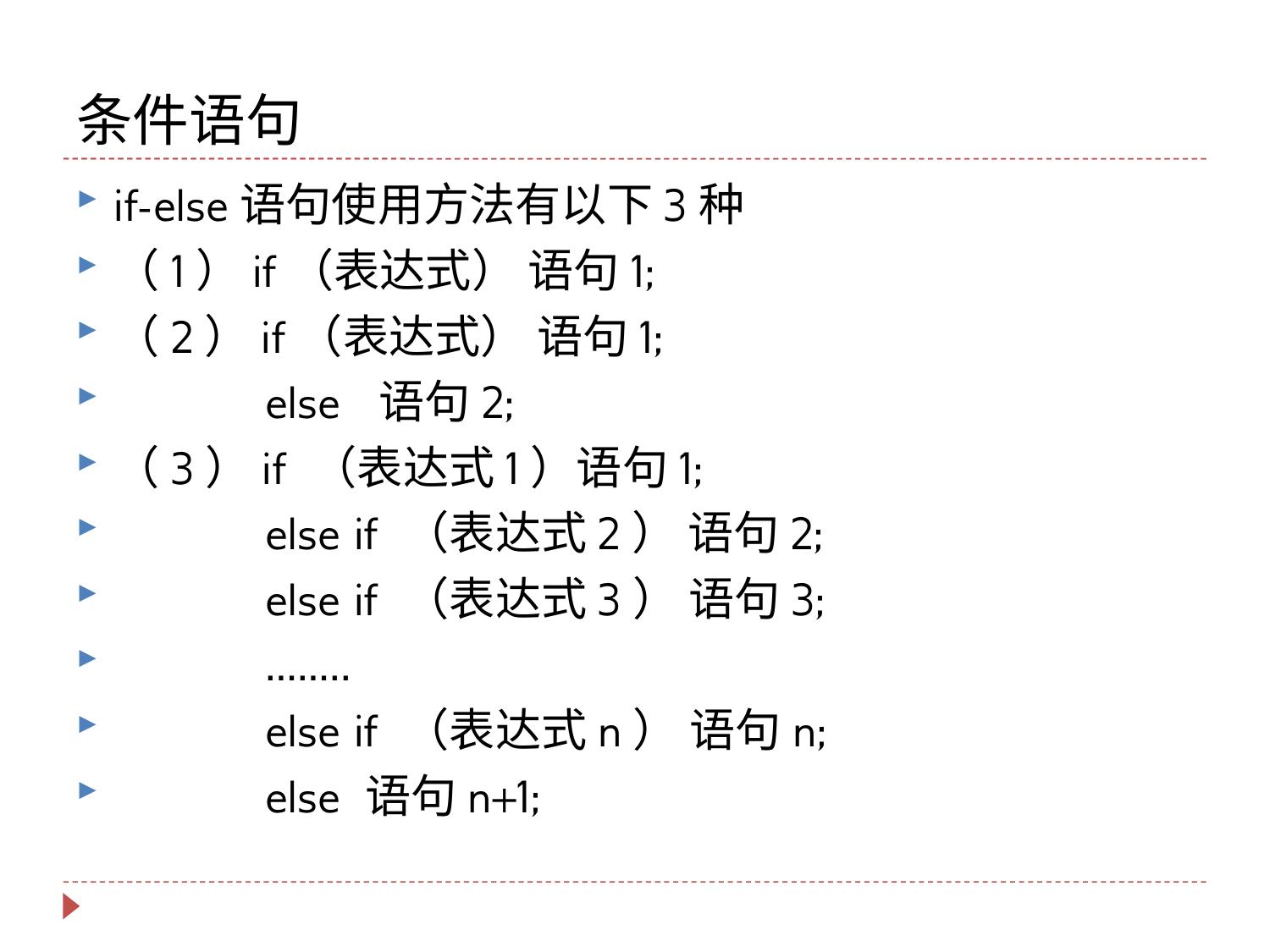

# 条件语句
if-else语句使用方法有以下3种
（1）if（表达式） 语句1;
（2）if（表达式） 语句1;
           else  语句2;
（3）if （表达式1）语句1;
           else if （表达式2） 语句2;
           else if （表达式3） 语句3;
           ……..
           else if （表达式n） 语句n;
           else 语句n+1;